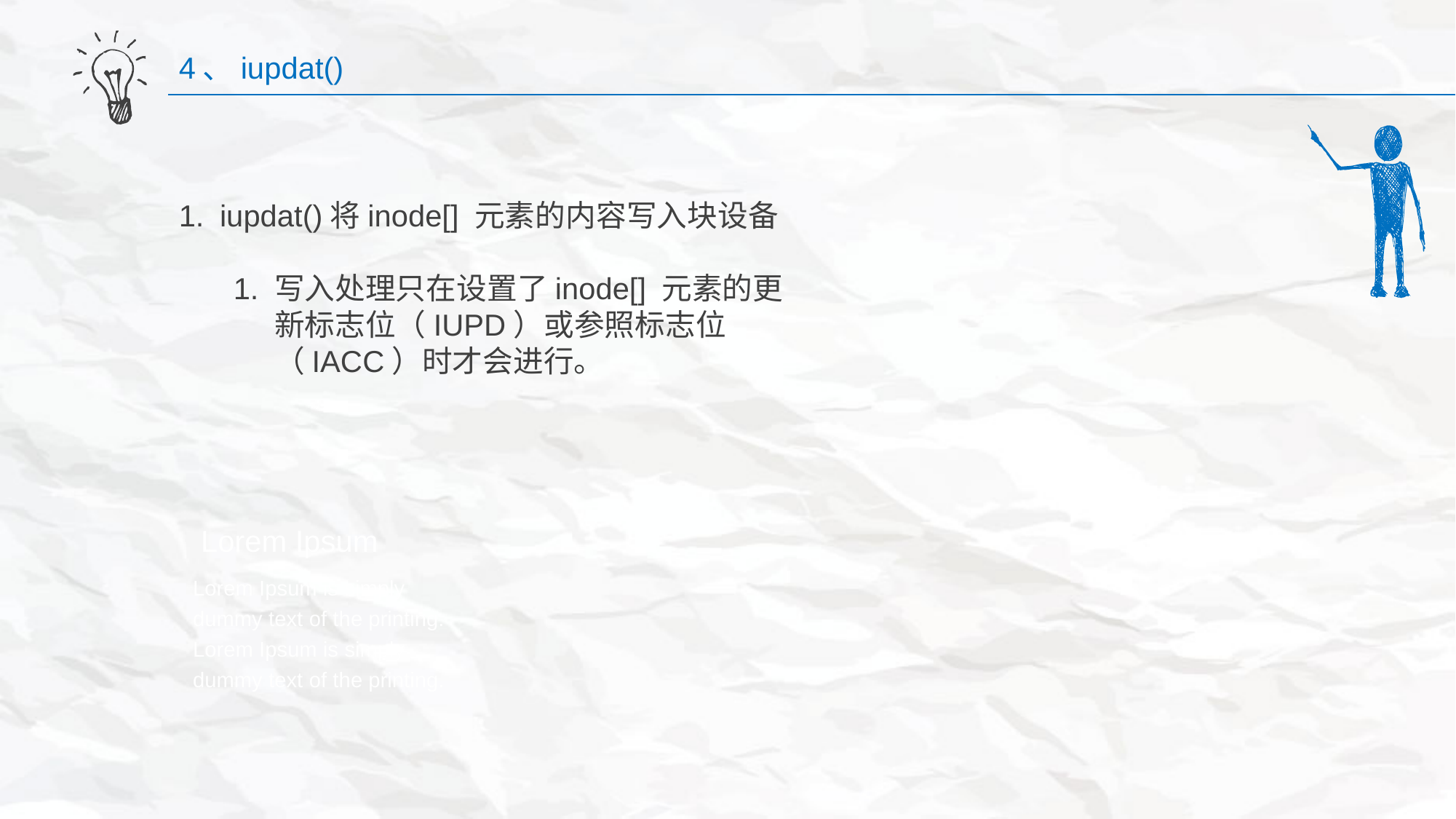

4、iupdat()

iupdat()将inode[] 元素的内容写入块设备

写入处理只在设置了inode[] 元素的更新标志位（IUPD）或参照标志位（IACC）时才会进行。
Lorem Ipsum
Lorem Ipsum is simply dummy text of the printing. Lorem Ipsum is simply dummy text of the printing.